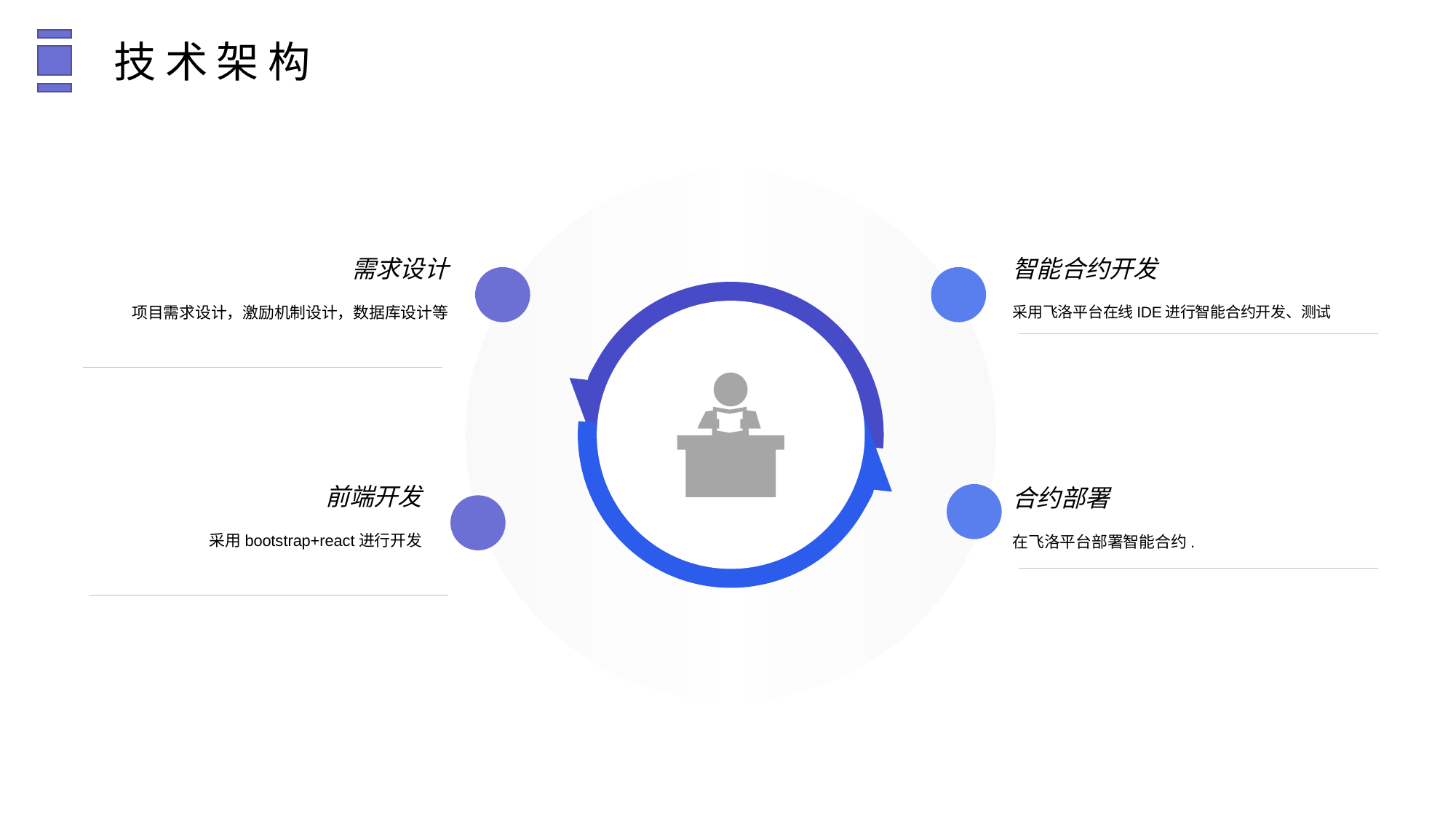

技术架构

需求设计
项目需求设计，激励机制设计，数据库设计等
智能合约开发
采用飞洛平台在线IDE进行智能合约开发、测试

前端开发
采用bootstrap+react进行开发
合约部署
在飞洛平台部署智能合约.